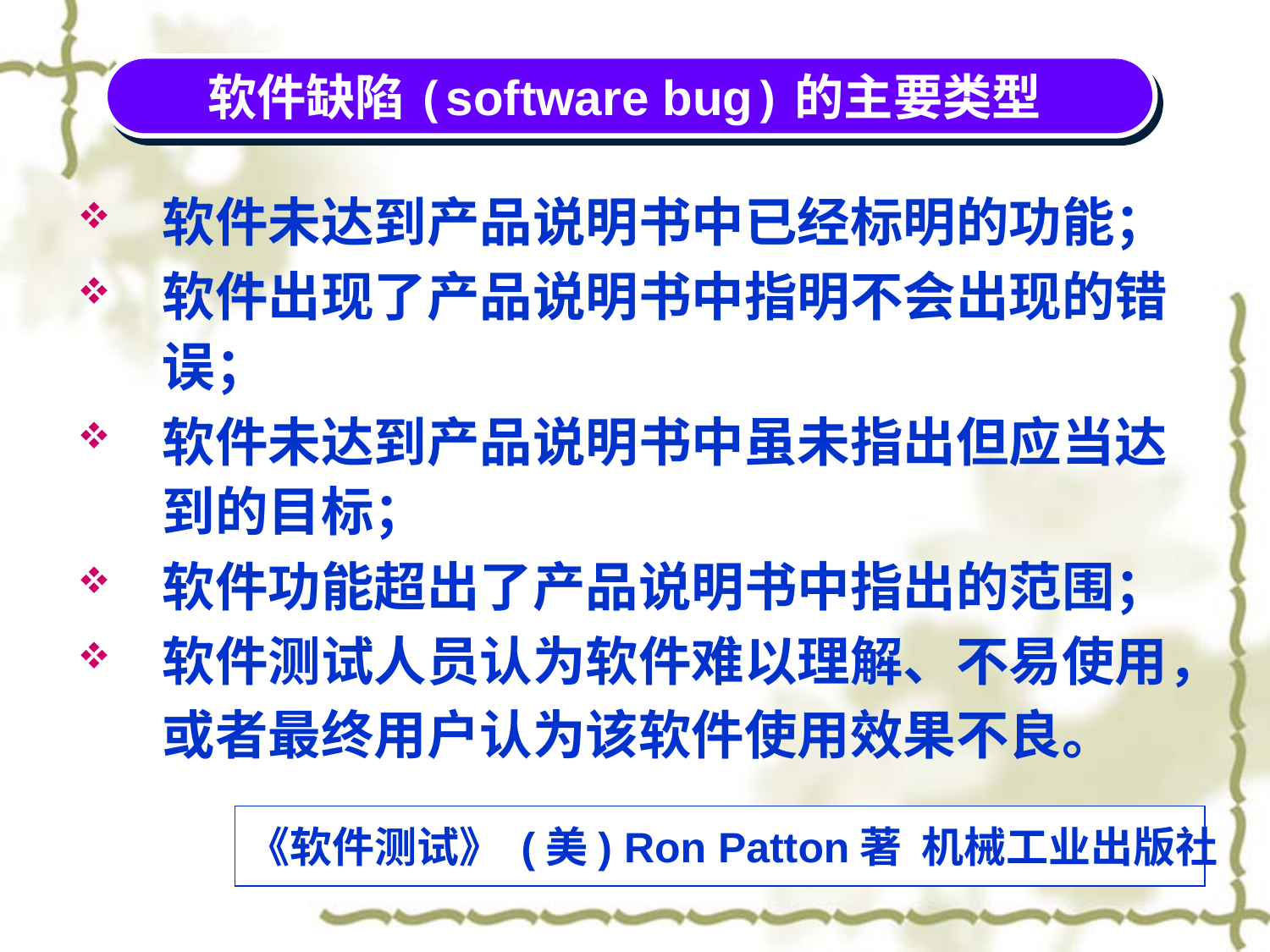

软件缺陷(software bug)的主要类型
软件未达到产品说明书中已经标明的功能；
软件出现了产品说明书中指明不会出现的错误；
软件未达到产品说明书中虽未指出但应当达到的目标；
软件功能超出了产品说明书中指出的范围；
软件测试人员认为软件难以理解、不易使用，或者最终用户认为该软件使用效果不良。
《软件测试》 (美) Ron Patton著  机械工业出版社